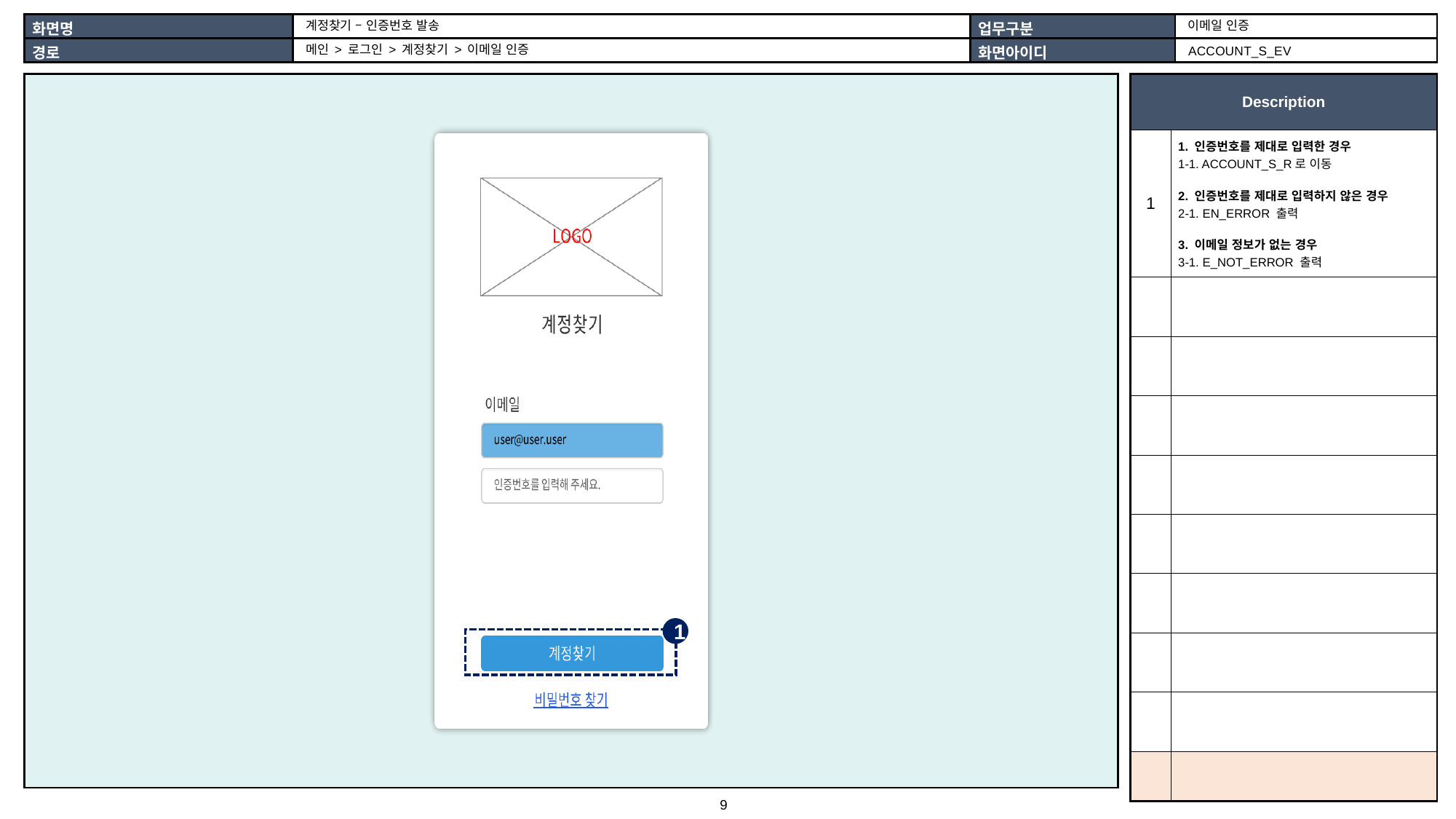

이메일 인증
계정찾기 – 인증번호 발송
메인 > 로그인 > 계정찾기 > 이메일 인증
ACCOUNT_S_EV
|  |
| --- |
| Description |  |
| --- | --- |
| 1 | 1. 인증번호를 제대로 입력한 경우 1-1. ACCOUNT\_S\_R로 이동 2. 인증번호를 제대로 입력하지 않은 경우 2-1. EN\_ERROR 출력 3. 이메일 정보가 없는 경우 3-1. E\_NOT\_ERROR 출력 |
|  |  |
|  |  |
|  |  |
|  |  |
|  |  |
|  |  |
|  |  |
|  |  |
|  |  |
1